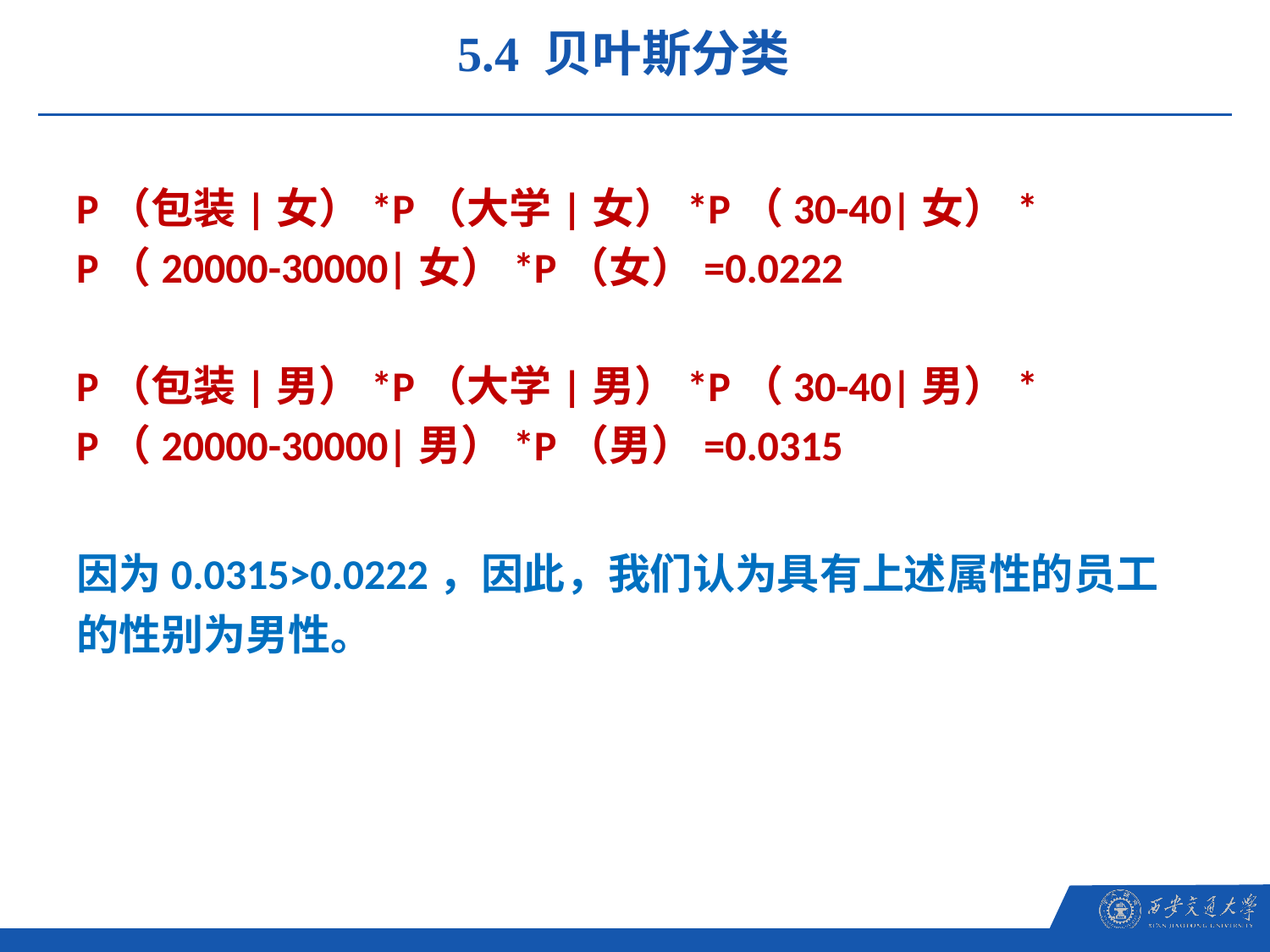

5.4 贝叶斯分类

P（包装|女）*P（大学|女）*P（30-40|女）*
P（20000-30000|女）*P（女）=0.0222

P（包装|男）*P（大学|男）*P（30-40|男）*
P（20000-30000|男）*P（男）=0.0315

因为0.0315>0.0222，因此，我们认为具有上述属性的员工的性别为男性。